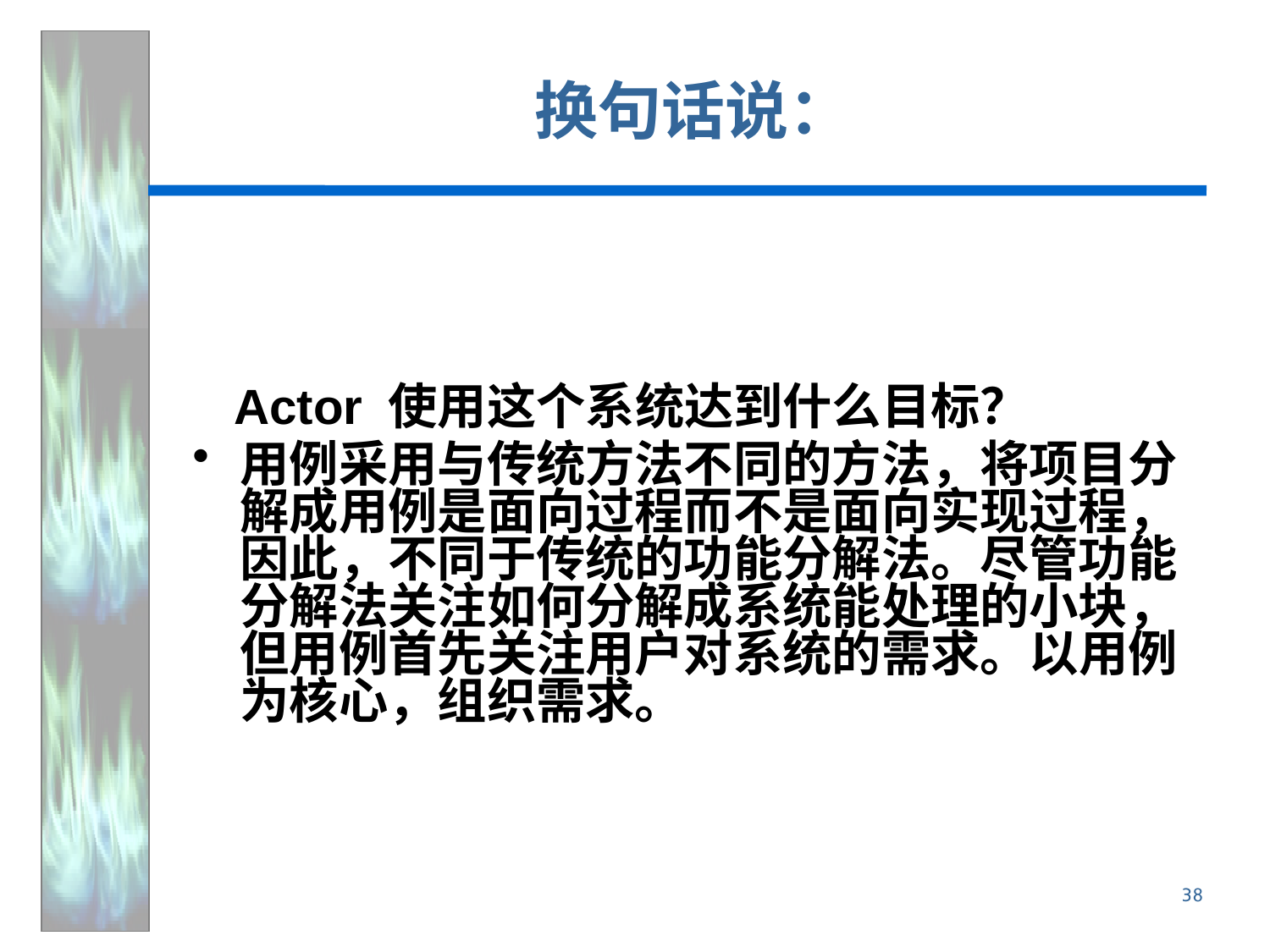

# 换句话说：

   Actor 使用这个系统达到什么目标？
用例采用与传统方法不同的方法，将项目分解成用例是面向过程而不是面向实现过程，因此，不同于传统的功能分解法。尽管功能分解法关注如何分解成系统能处理的小块，但用例首先关注用户对系统的需求。以用例为核心，组织需求。

38